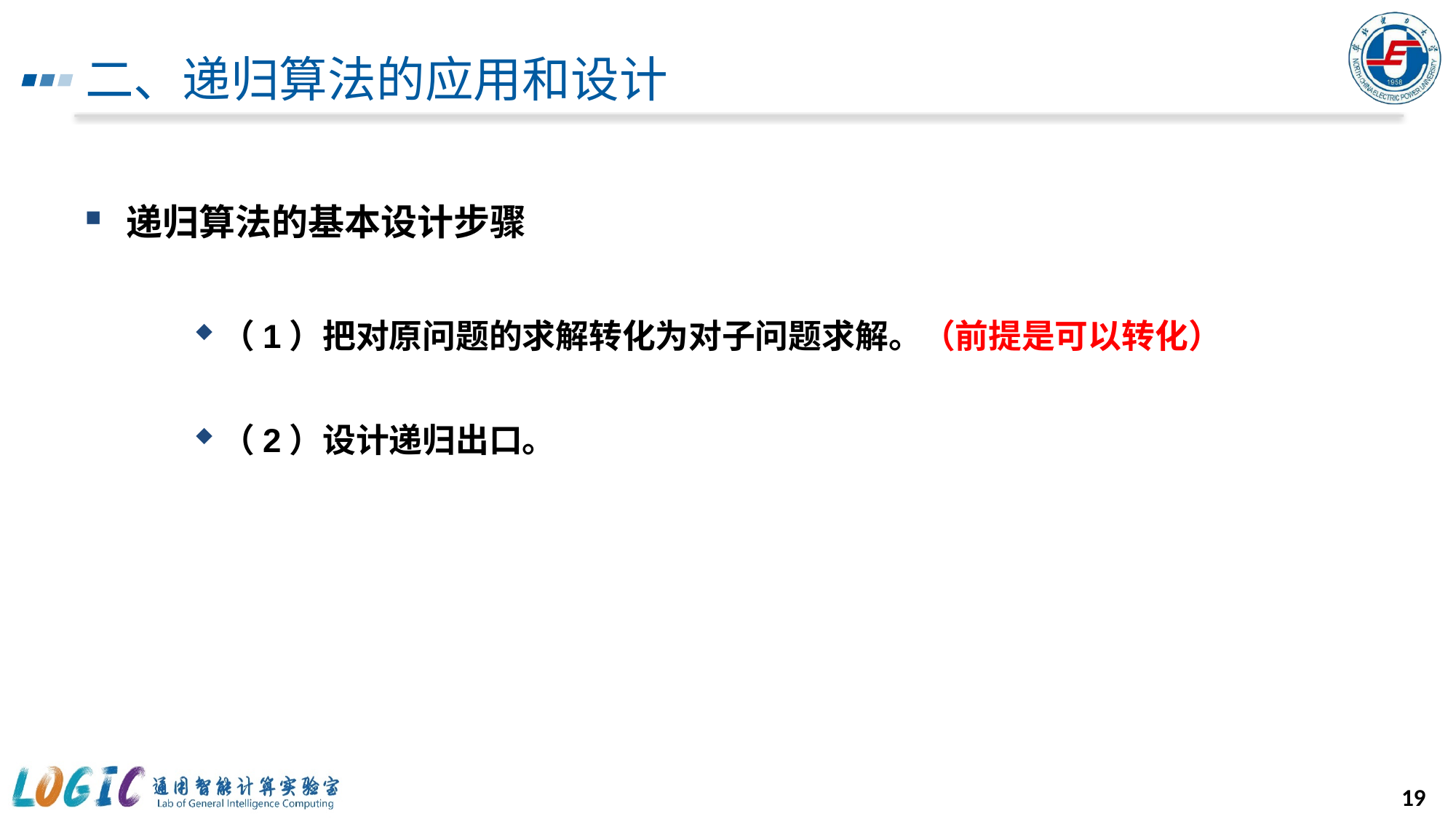

# 二、递归算法的应用和设计

递归算法的基本设计步骤

（1）把对原问题的求解转化为对子问题求解。（前提是可以转化）

（2）设计递归出口。
19